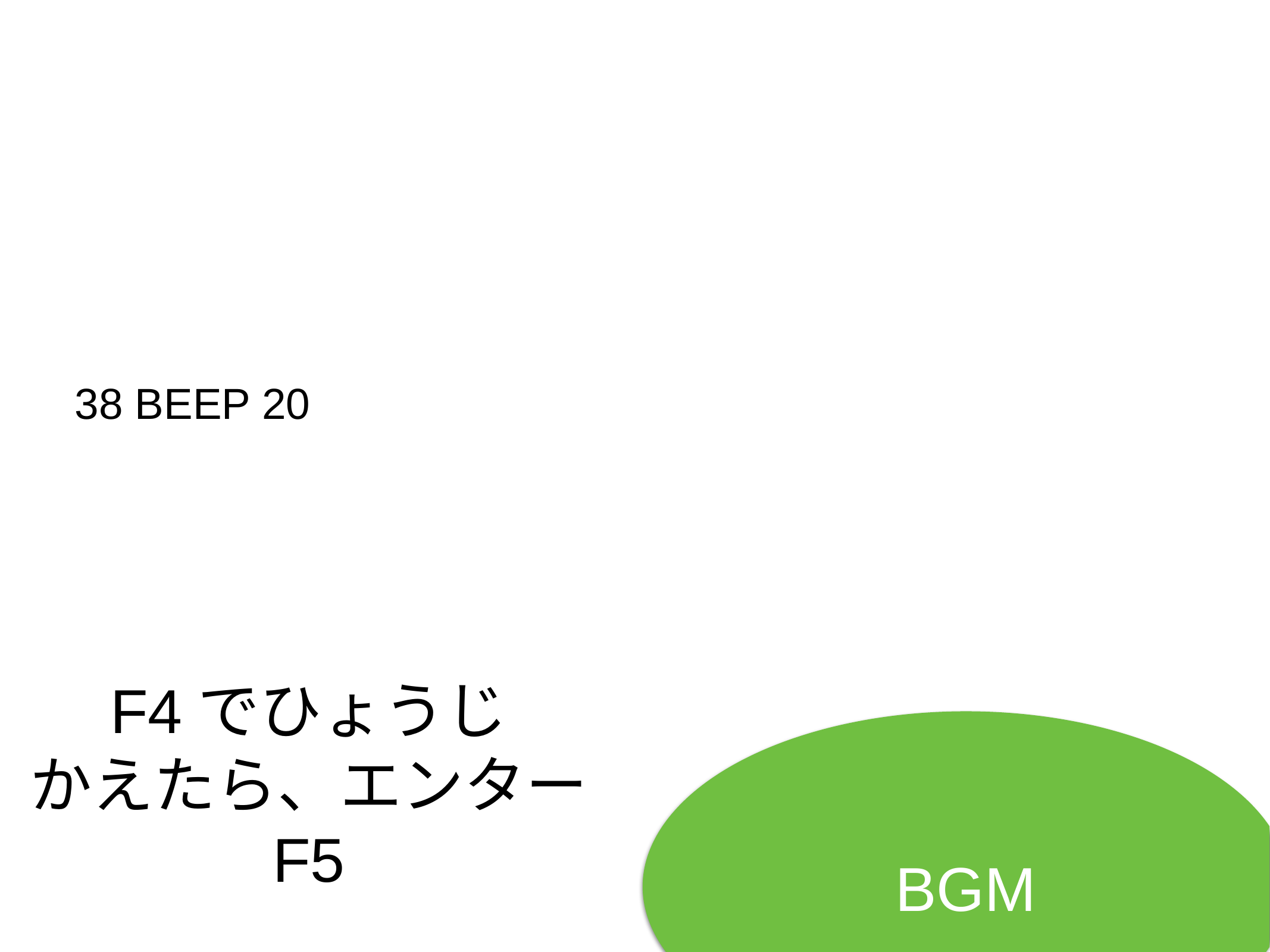

38 BEEP 20
# F4でひょうじ
かえたら、エンター
F5
BGM